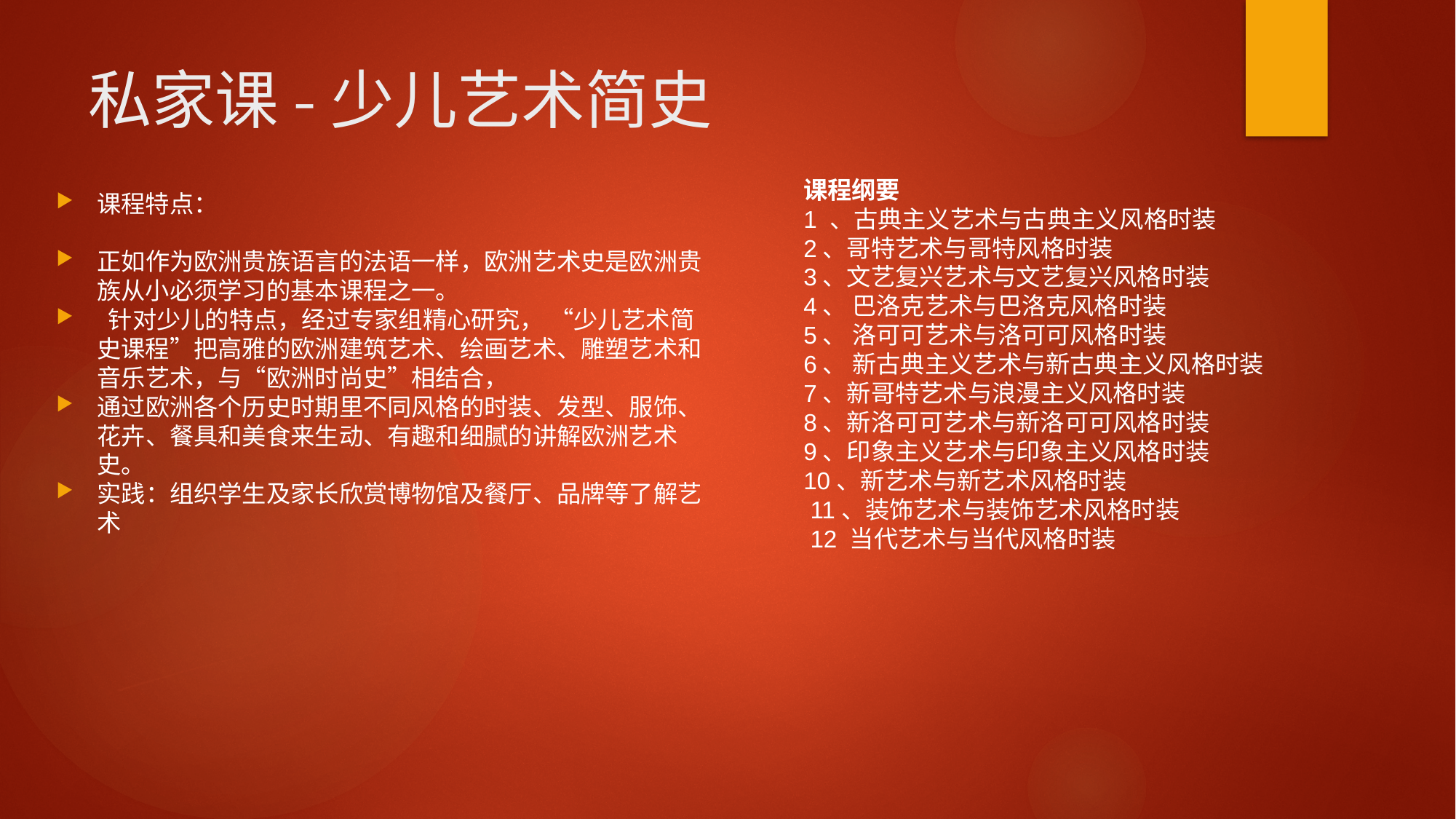

# 私家课-少儿艺术简史
课程纲要
1 、古典主义艺术与古典主义风格时装
2、哥特艺术与哥特风格时装
3、文艺复兴艺术与文艺复兴风格时装
4、 巴洛克艺术与巴洛克风格时装
5、 洛可可艺术与洛可可风格时装
6、 新古典主义艺术与新古典主义风格时装
7、新哥特艺术与浪漫主义风格时装
8、新洛可可艺术与新洛可可风格时装
9、印象主义艺术与印象主义风格时装
10、新艺术与新艺术风格时装
 11、装饰艺术与装饰艺术风格时装
 12 当代艺术与当代风格时装
课程特点：

正如作为欧洲贵族语言的法语一样，欧洲艺术史是欧洲贵族从小必须学习的基本课程之一。
 针对少儿的特点，经过专家组精心研究， “少儿艺术简史课程”把高雅的欧洲建筑艺术、绘画艺术、雕塑艺术和音乐艺术，与“欧洲时尚史”相结合，
通过欧洲各个历史时期里不同风格的时装、发型、服饰、花卉、餐具和美食来生动、有趣和细腻的讲解欧洲艺术史。
实践：组织学生及家长欣赏博物馆及餐厅、品牌等了解艺术